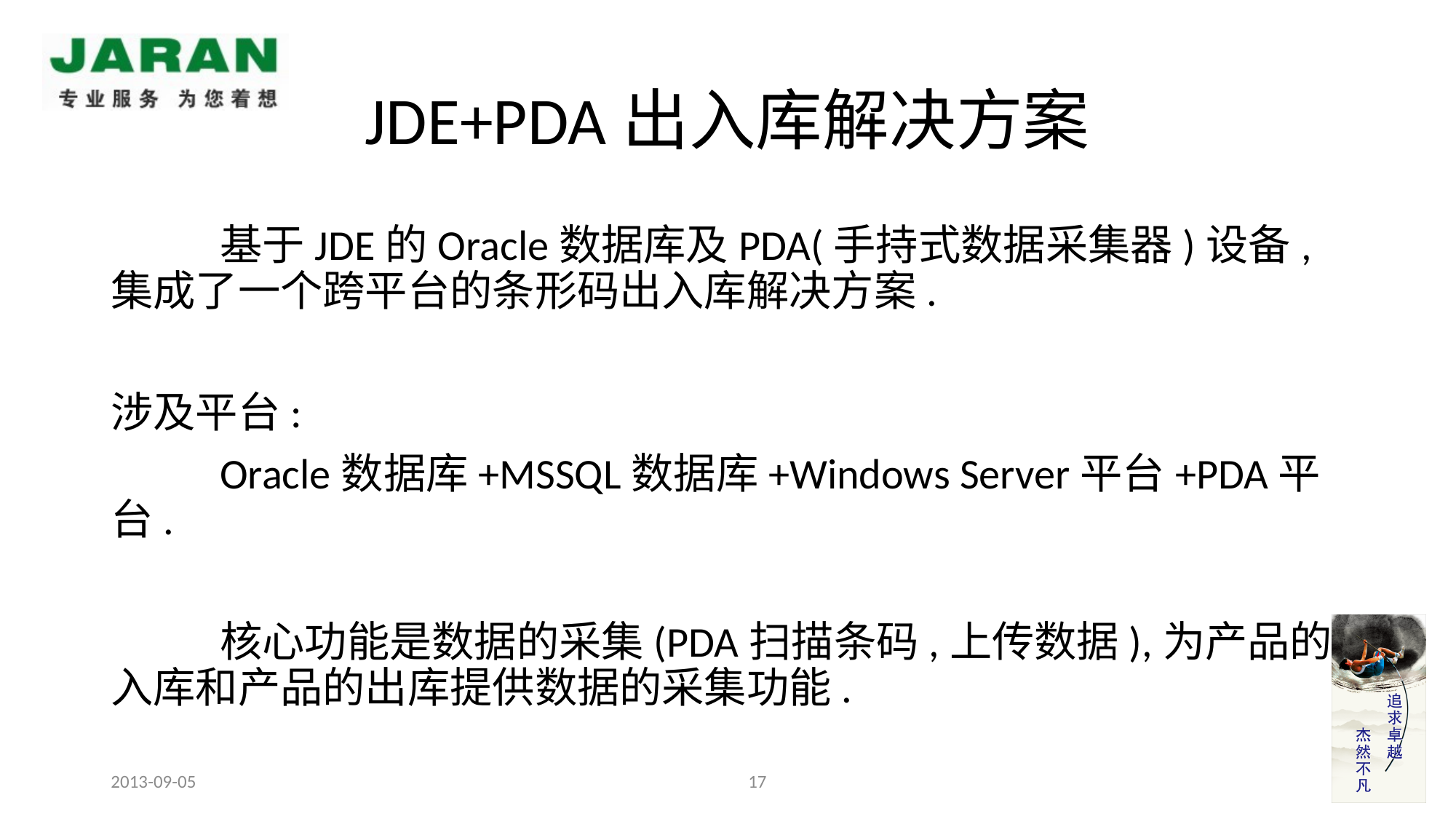

# JDE+PDA出入库解决方案
	基于JDE的Oracle数据库及PDA(手持式数据采集器)设备,集成了一个跨平台的条形码出入库解决方案.

涉及平台:
	Oracle数据库+MSSQL数据库+Windows Server平台+PDA平台.

	核心功能是数据的采集(PDA扫描条码,上传数据),为产品的入库和产品的出库提供数据的采集功能.
17
2013-09-05